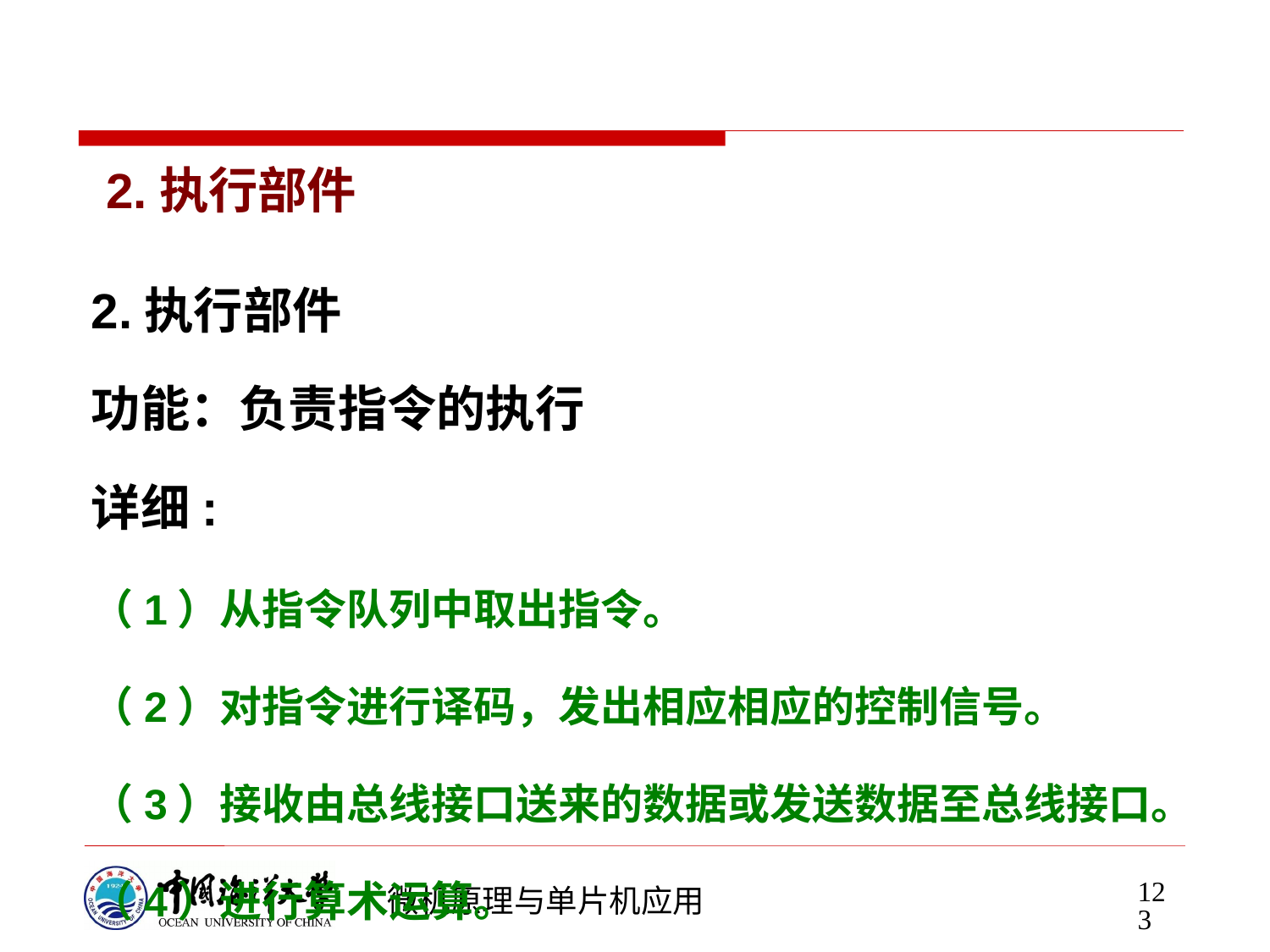

2.执行部件
2.执行部件
功能：负责指令的执行
详细:
（1）从指令队列中取出指令。
（2）对指令进行译码，发出相应相应的控制信号。
（3）接收由总线接口送来的数据或发送数据至总线接口。
（4）进行算术运算。

123